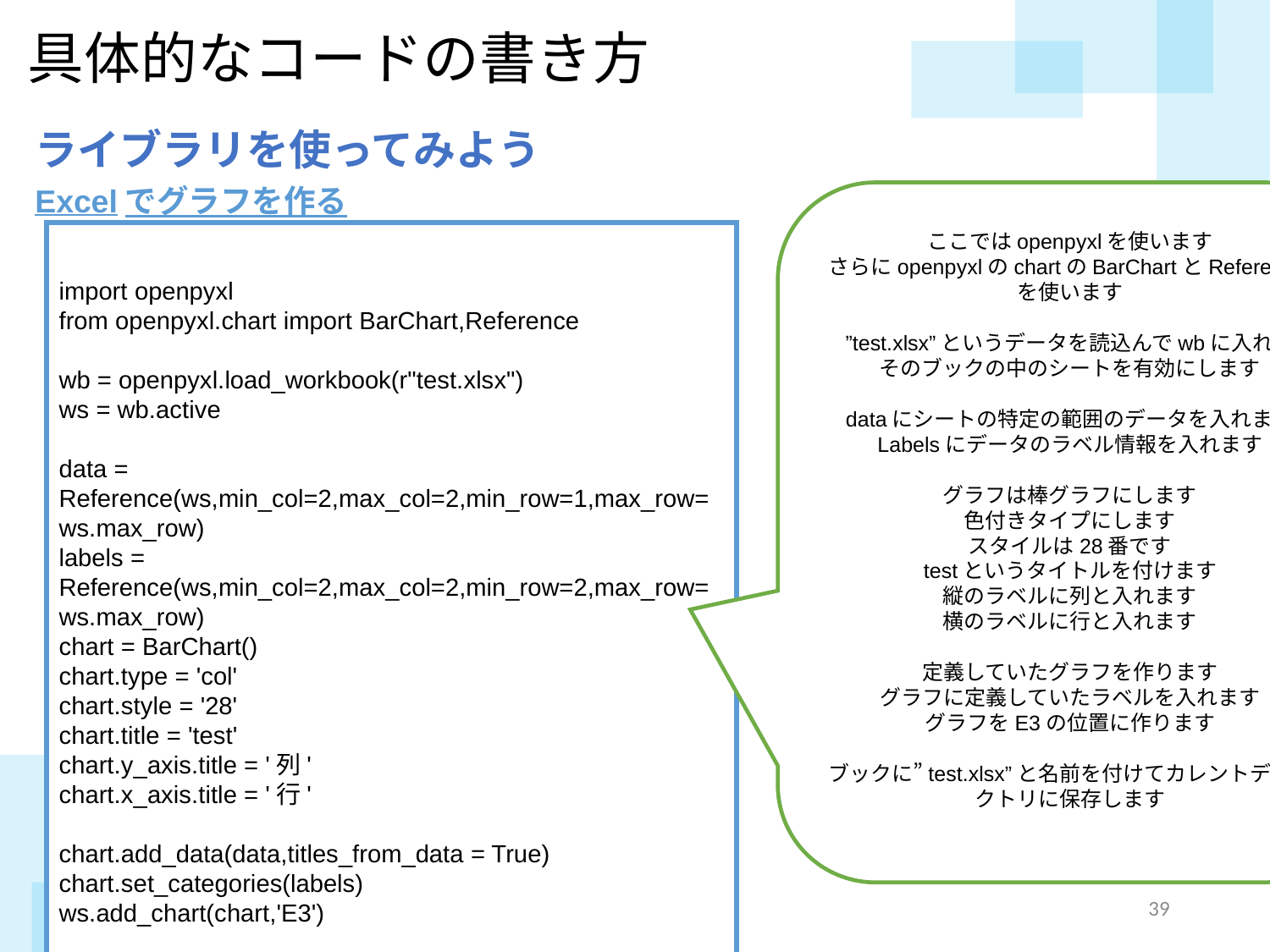

具体的なコードの書き方
ライブラリを使ってみよう
Excelでグラフを作る
ここではopenpyxlを使います
さらにopenpyxlのchartのBarChartとReferenceを使います

”test.xlsx”というデータを読込んでwbに入れる
そのブックの中のシートを有効にします

dataにシートの特定の範囲のデータを入れます
Labelsにデータのラベル情報を入れます

グラフは棒グラフにします
色付きタイプにします
スタイルは28番です
testというタイトルを付けます
縦のラベルに列と入れます
横のラベルに行と入れます

定義していたグラフを作ります
グラフに定義していたラベルを入れます
グラフをE3の位置に作ります

ブックに”test.xlsx”と名前を付けてカレントディレクトリに保存します

import openpyxl
from openpyxl.chart import BarChart,Reference

wb = openpyxl.load_workbook(r"test.xlsx")
ws = wb.active

data = Reference(ws,min_col=2,max_col=2,min_row=1,max_row=ws.max_row)
labels = Reference(ws,min_col=2,max_col=2,min_row=2,max_row=ws.max_row)
chart = BarChart()
chart.type = 'col'
chart.style = '28'
chart.title = 'test'
chart.y_axis.title = '列'
chart.x_axis.title = '行'

chart.add_data(data,titles_from_data = True)
chart.set_categories(labels)
ws.add_chart(chart,'E3')

wb.save(r'test.xlsx')
39